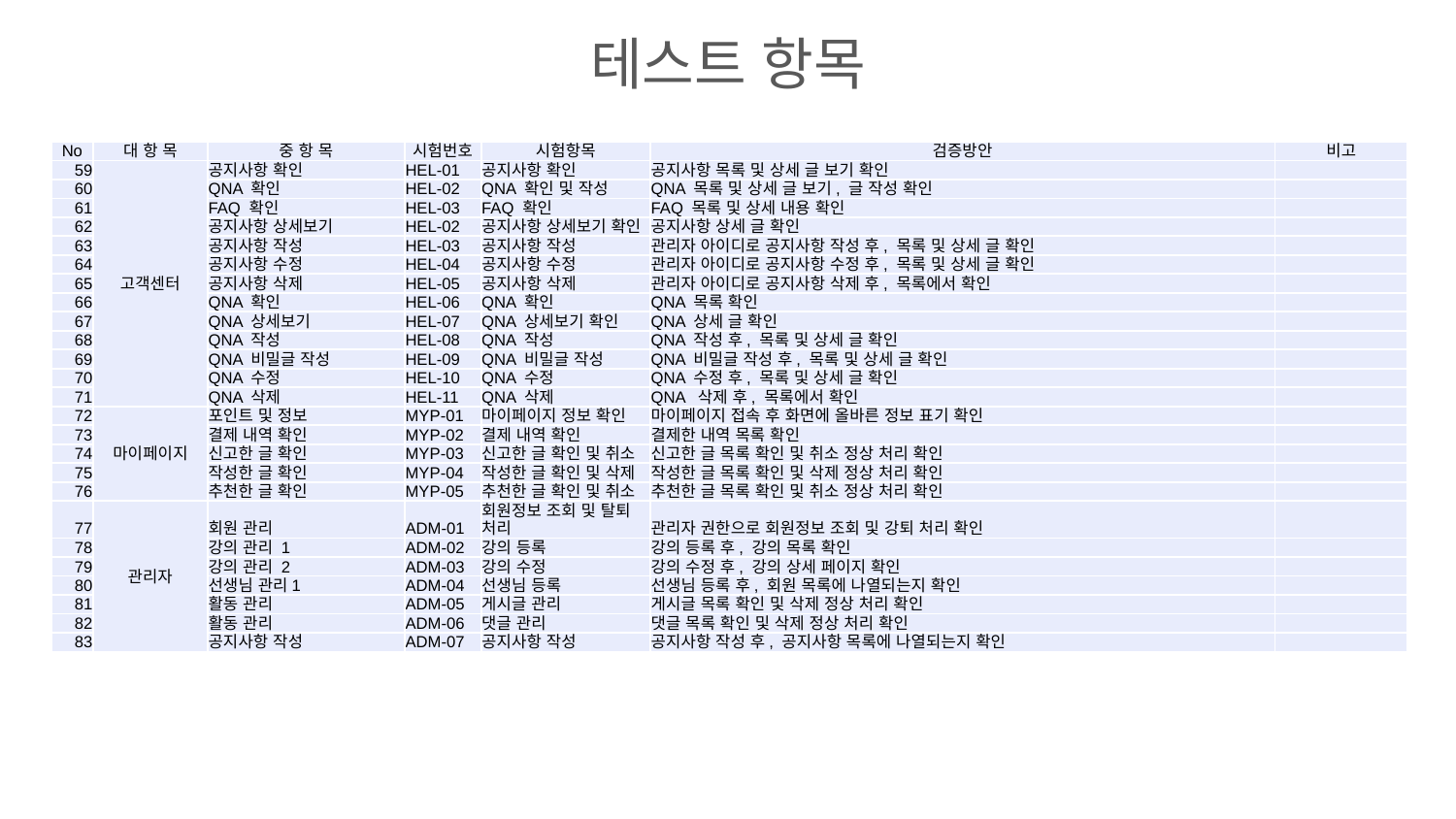

테스트 항목
| No | 대 항 목 | 중 항 목 | 시험번호 | 시험항목 | 검증방안 | 비고 |
| --- | --- | --- | --- | --- | --- | --- |
| 59 | 고객센터 | 공지사항 확인 | HEL-01 | 공지사항 확인 | 공지사항 목록 및 상세 글 보기 확인 |  |
| 60 |  | QNA 확인 | HEL-02 | QNA 확인 및 작성 | QNA 목록 및 상세 글 보기, 글 작성 확인 |  |
| 61 |  | FAQ 확인 | HEL-03 | FAQ 확인 | FAQ 목록 및 상세 내용 확인 |  |
| 62 |  | 공지사항 상세보기 | HEL-02 | 공지사항 상세보기 확인 | 공지사항 상세 글 확인 |  |
| 63 |  | 공지사항 작성 | HEL-03 | 공지사항 작성 | 관리자 아이디로 공지사항 작성 후, 목록 및 상세 글 확인 |  |
| 64 |  | 공지사항 수정 | HEL-04 | 공지사항 수정 | 관리자 아이디로 공지사항 수정 후, 목록 및 상세 글 확인 |  |
| 65 |  | 공지사항 삭제 | HEL-05 | 공지사항 삭제 | 관리자 아이디로 공지사항 삭제 후, 목록에서 확인 |  |
| 66 |  | QNA 확인 | HEL-06 | QNA 확인 | QNA 목록 확인 |  |
| 67 |  | QNA 상세보기 | HEL-07 | QNA 상세보기 확인 | QNA 상세 글 확인 |  |
| 68 |  | QNA 작성 | HEL-08 | QNA 작성 | QNA 작성 후, 목록 및 상세 글 확인 |  |
| 69 |  | QNA 비밀글 작성 | HEL-09 | QNA 비밀글 작성 | QNA 비밀글 작성 후, 목록 및 상세 글 확인 |  |
| 70 |  | QNA 수정 | HEL-10 | QNA 수정 | QNA 수정 후, 목록 및 상세 글 확인 |  |
| 71 |  | QNA 삭제 | HEL-11 | QNA 삭제 | QNA 삭제 후, 목록에서 확인 |  |
| 72 | 마이페이지 | 포인트 및 정보 | MYP-01 | 마이페이지 정보 확인 | 마이페이지 접속 후 화면에 올바른 정보 표기 확인 |  |
| 73 |  | 결제 내역 확인 | MYP-02 | 결제 내역 확인 | 결제한 내역 목록 확인 |  |
| 74 |  | 신고한 글 확인 | MYP-03 | 신고한 글 확인 및 취소 | 신고한 글 목록 확인 및 취소 정상 처리 확인 |  |
| 75 |  | 작성한 글 확인 | MYP-04 | 작성한 글 확인 및 삭제 | 작성한 글 목록 확인 및 삭제 정상 처리 확인 |  |
| 76 |  | 추천한 글 확인 | MYP-05 | 추천한 글 확인 및 취소 | 추천한 글 목록 확인 및 취소 정상 처리 확인 |  |
| 77 | 관리자 | 회원 관리 | ADM-01 | 회원정보 조회 및 탈퇴 처리 | 관리자 권한으로 회원정보 조회 및 강퇴 처리 확인 |  |
| 78 |  | 강의 관리 1 | ADM-02 | 강의 등록 | 강의 등록 후, 강의 목록 확인 |  |
| 79 |  | 강의 관리 2 | ADM-03 | 강의 수정 | 강의 수정 후, 강의 상세 페이지 확인 |  |
| 80 |  | 선생님 관리1 | ADM-04 | 선생님 등록 | 선생님 등록 후, 회원 목록에 나열되는지 확인 |  |
| 81 |  | 활동 관리 | ADM-05 | 게시글 관리 | 게시글 목록 확인 및 삭제 정상 처리 확인 |  |
| 82 |  | 활동 관리 | ADM-06 | 댓글 관리 | 댓글 목록 확인 및 삭제 정상 처리 확인 |  |
| 83 |  | 공지사항 작성 | ADM-07 | 공지사항 작성 | 공지사항 작성 후, 공지사항 목록에 나열되는지 확인 |  |